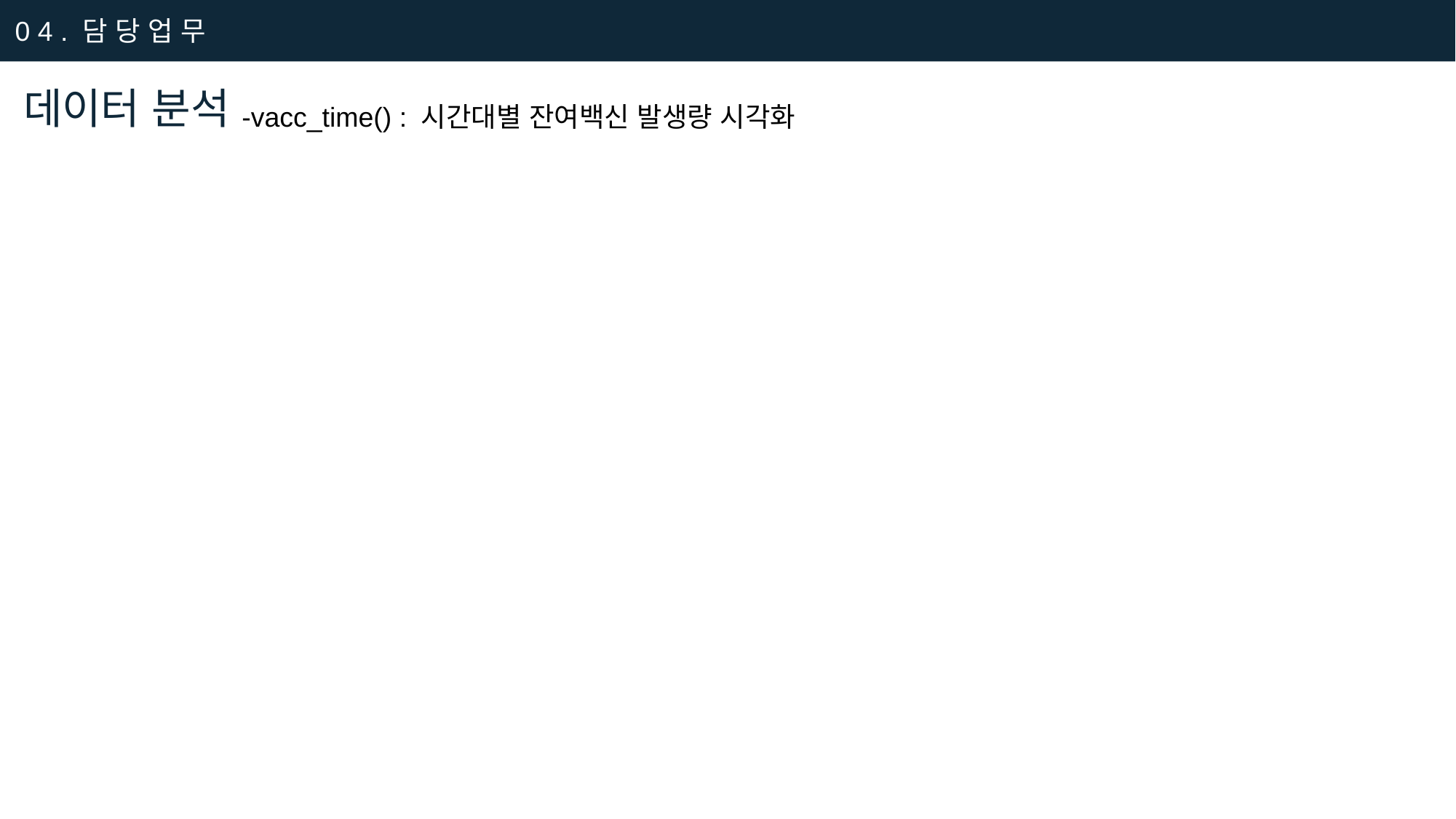

0 4 . 담 당 업 무
데이터 분석
-vacc_time() : 시간대별 잔여백신 발생량 시각화